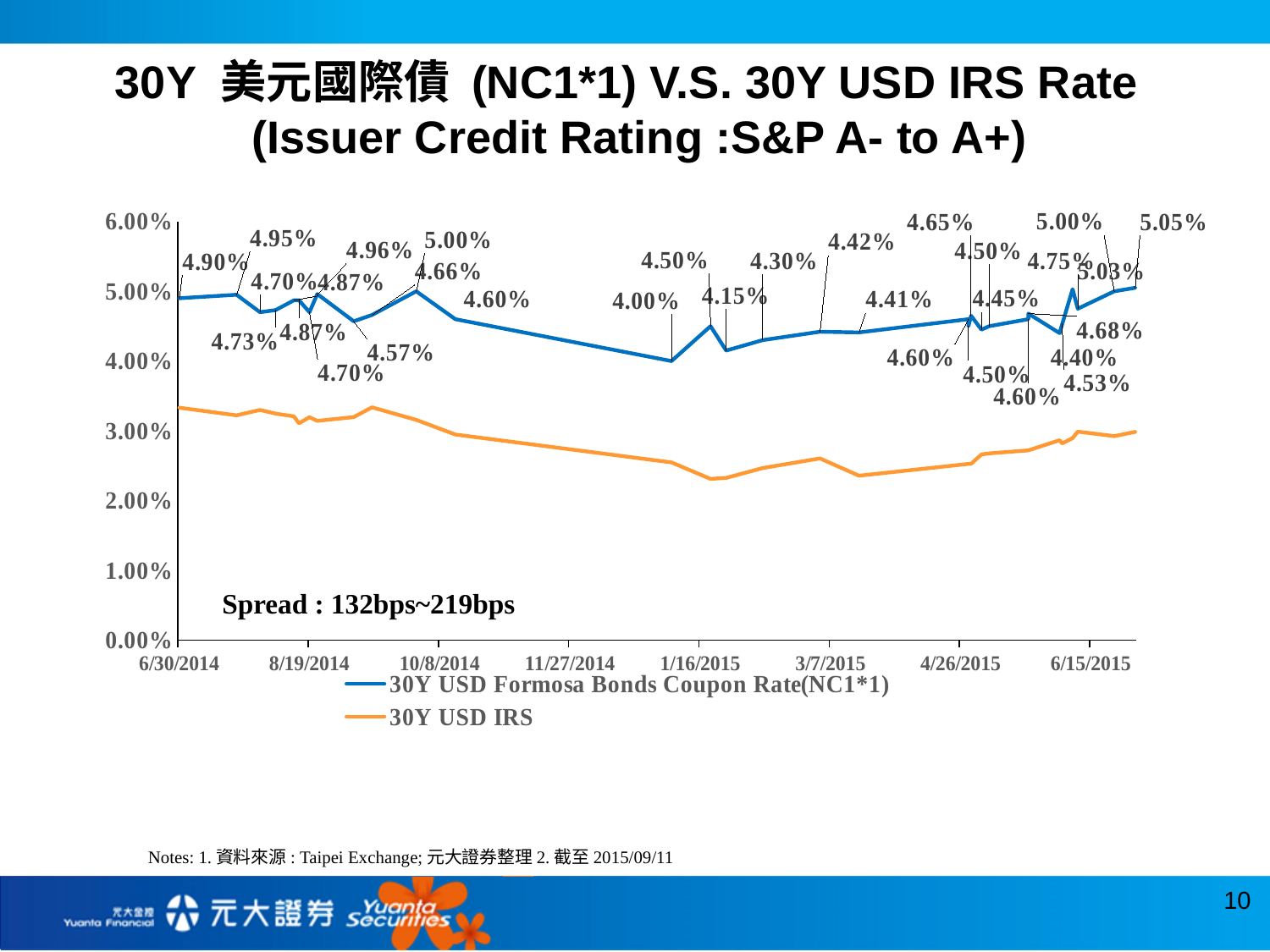

30Y 美元國際債 (NC1*1) V.S. 30Y USD IRS Rate
 (Issuer Credit Rating :S&P A- to A+)

### Chart

| Category | 30Y USD Formosa Bonds Coupon Rate(NC1*1) | 30Y USD IRS |
|---|---|---|
| 41820 | 0.049 | 0.03331 |
| 41842 | 0.0495 | 0.032215 |
| 41851 | 0.047 | 0.032993 |
| 41857 | 0.0473 | 0.032463 |
| 41864 | 0.0487 | 0.032075 |
| 41866 | 0.0487 | 0.031068 |
| 41870 | 0.047 | 0.03195 |
| 41873 | 0.0496 | 0.03142 |
| 41887 | 0.0457 | 0.031968 |
| 41894 | 0.0466 | 0.03336 |
| 41911 | 0.05 | 0.031564999999999996 |
| 41926 | 0.046 | 0.029468 |
| 42009 | 0.04 | 0.025467 |
| 42024 | 0.045 | 0.023094999999999997 |
| 42030 | 0.0415 | 0.023243 |
| 42044 | 0.043 | 0.024655 |
| 42066 | 0.0442 | 0.02604 |
| 42081 | 0.0441 | 0.023555000000000003 |
| 42123 | 0.046 | 0.025255 |
| 42123 | 0.045 | 0.025255 |
| 42124 | 0.0465 | 0.025265 |
| 42128 | 0.0445 | 0.026607 |
| 42131 | 0.045 | 0.026764999999999997 |
| 42146 | 0.046 | 0.027195 |
| 42146 | 0.0468 | 0.027195 |
| 42158 | 0.044 | 0.028649 |
| 42159 | 0.0453 | 0.028193000000000003 |
| 42163 | 0.0503 | 0.028954 |
| 42165 | 0.0475 | 0.029882 |
| 42179 | 0.05 | 0.029234999999999997 |
| 42187 | 0.0505 | 0.029844 |
Spread : 132bps~219bps
Notes: 1.資料來源: Taipei Exchange;元大證券整理2.截至2015/09/11